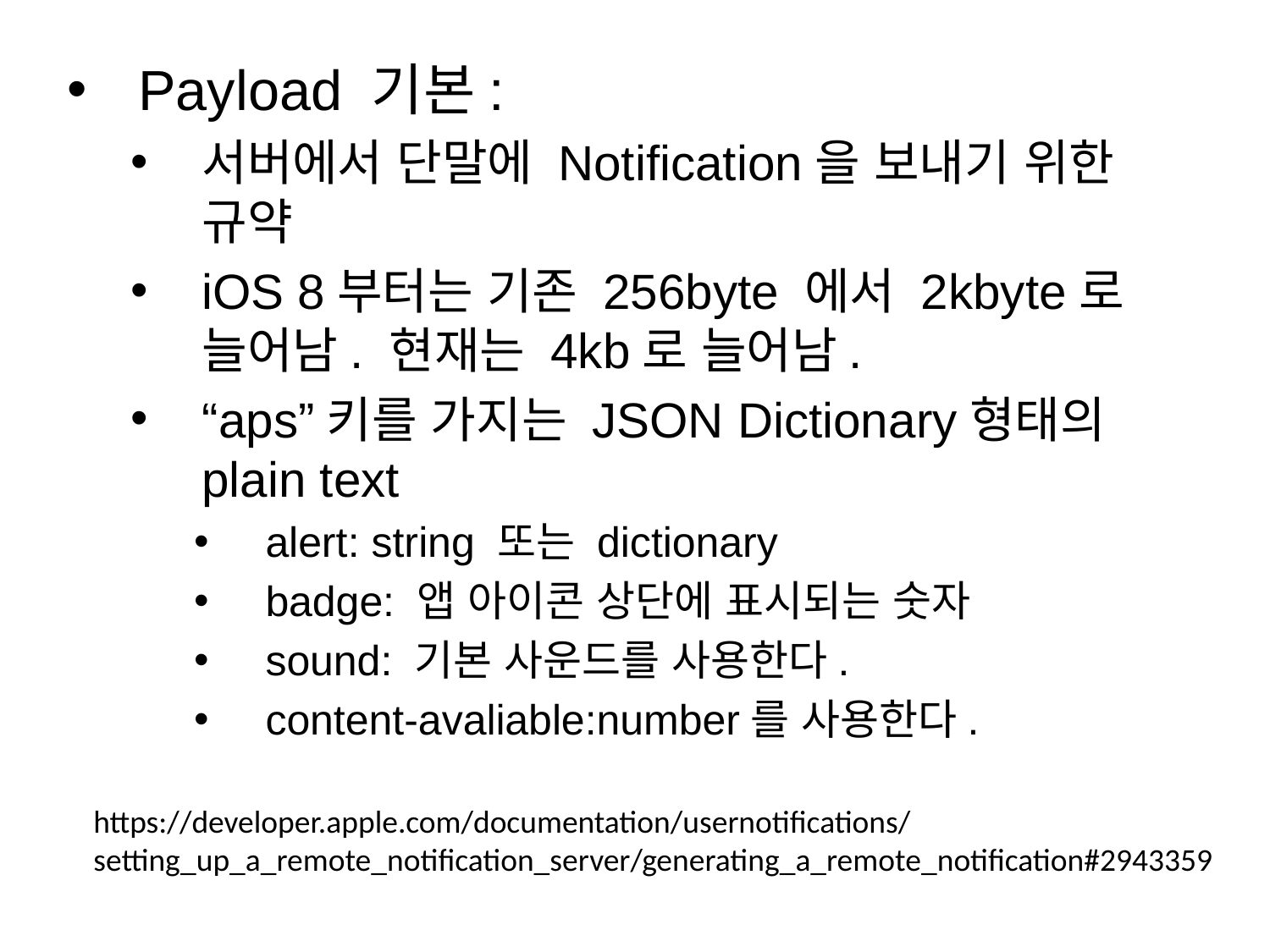

Payload 기본:
서버에서 단말에 Notification을 보내기 위한 규약
iOS 8부터는 기존 256byte 에서 2kbyte로 늘어남. 현재는 4kb로 늘어남.
“aps”키를 가지는 JSON Dictionary형태의 plain text
alert: string 또는 dictionary
badge: 앱 아이콘 상단에 표시되는 숫자
sound: 기본 사운드를 사용한다.
content-avaliable:number를 사용한다.

https://developer.apple.com/documentation/usernotifications/setting_up_a_remote_notification_server/generating_a_remote_notification#2943359